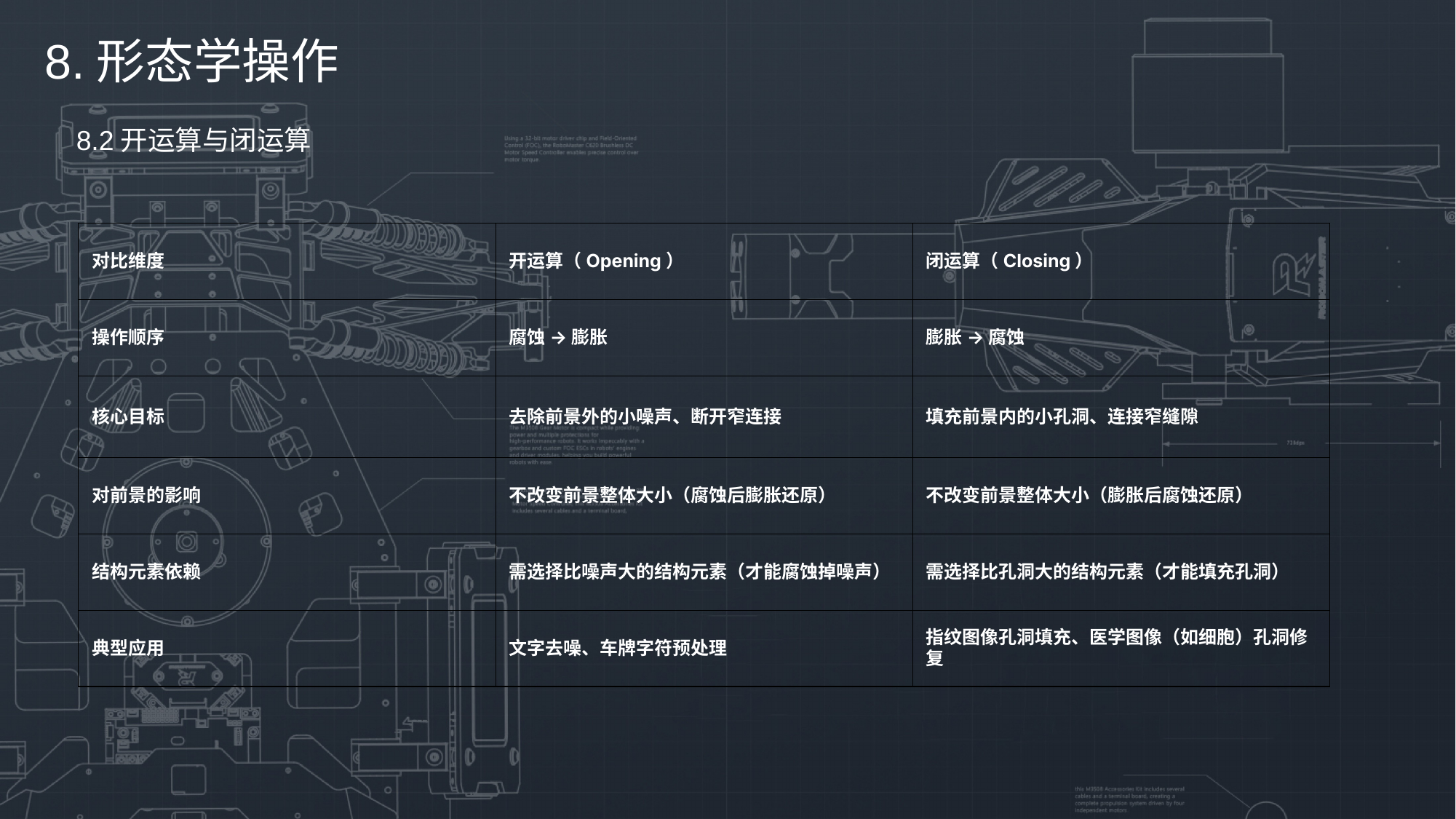

8.形态学操作
8.2开运算与闭运算
| 对比维度 | 开运算（Opening） | 闭运算（Closing） |
| --- | --- | --- |
| 操作顺序 | 腐蚀 → 膨胀 | 膨胀 → 腐蚀 |
| 核心目标 | 去除前景外的小噪声、断开窄连接 | 填充前景内的小孔洞、连接窄缝隙 |
| 对前景的影响 | 不改变前景整体大小（腐蚀后膨胀还原） | 不改变前景整体大小（膨胀后腐蚀还原） |
| 结构元素依赖 | 需选择比噪声大的结构元素（才能腐蚀掉噪声） | 需选择比孔洞大的结构元素（才能填充孔洞） |
| 典型应用 | 文字去噪、车牌字符预处理 | 指纹图像孔洞填充、医学图像（如细胞）孔洞修复 |